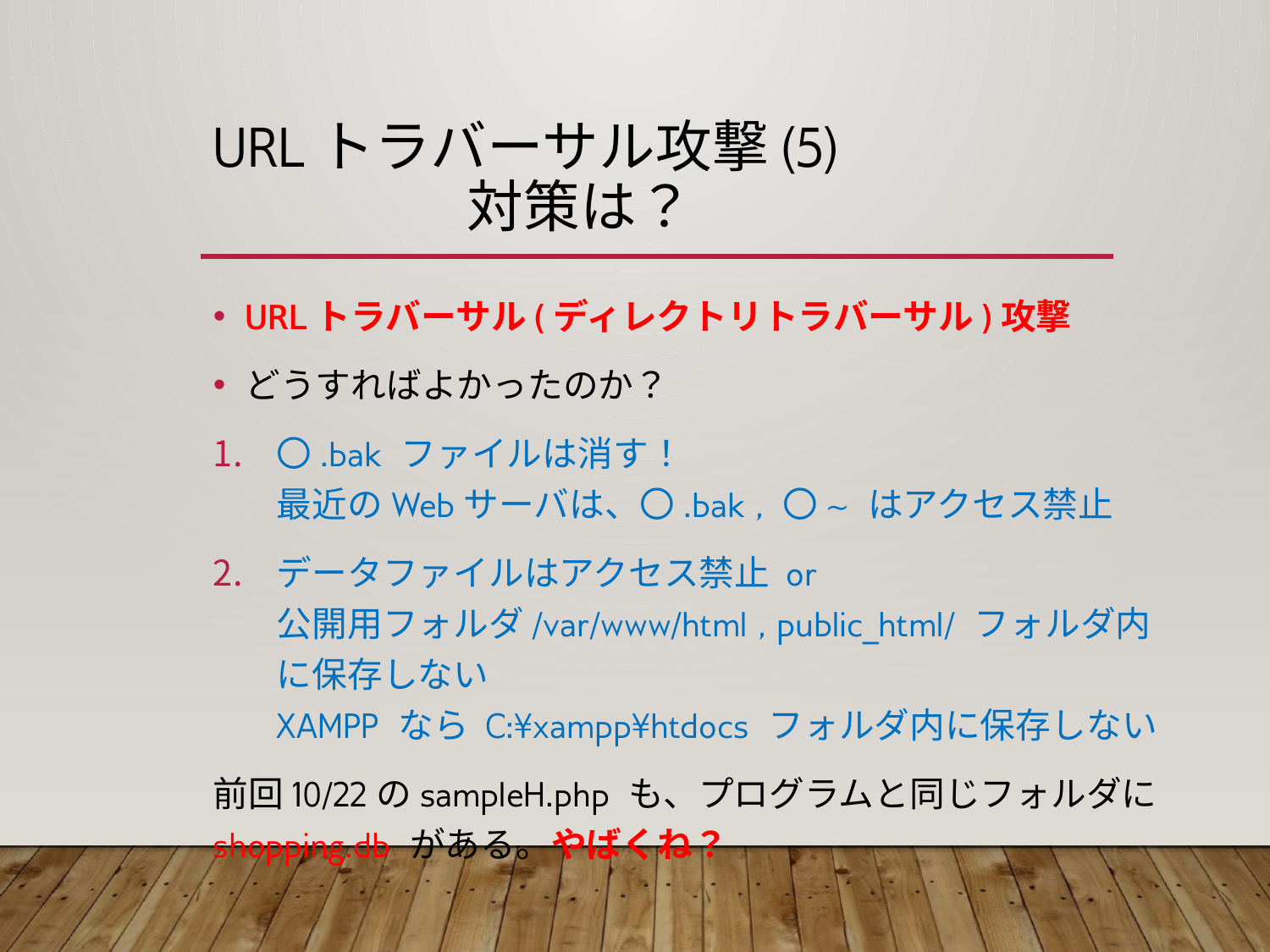

# URLトラバーサル攻撃(5) 対策は？
URLトラバーサル(ディレクトリトラバーサル)攻撃
どうすればよかったのか？
〇.bak ファイルは消す！
最近のWebサーバは、〇.bak , 〇~ はアクセス禁止
データファイルはアクセス禁止 or 公開用フォルダ/var/www/html , public_html/ フォルダ内に保存しない
XAMPP なら C:¥xampp¥htdocs フォルダ内に保存しない
前回10/22のsampleH.php も、プログラムと同じフォルダに shopping.db がある。やばくね？